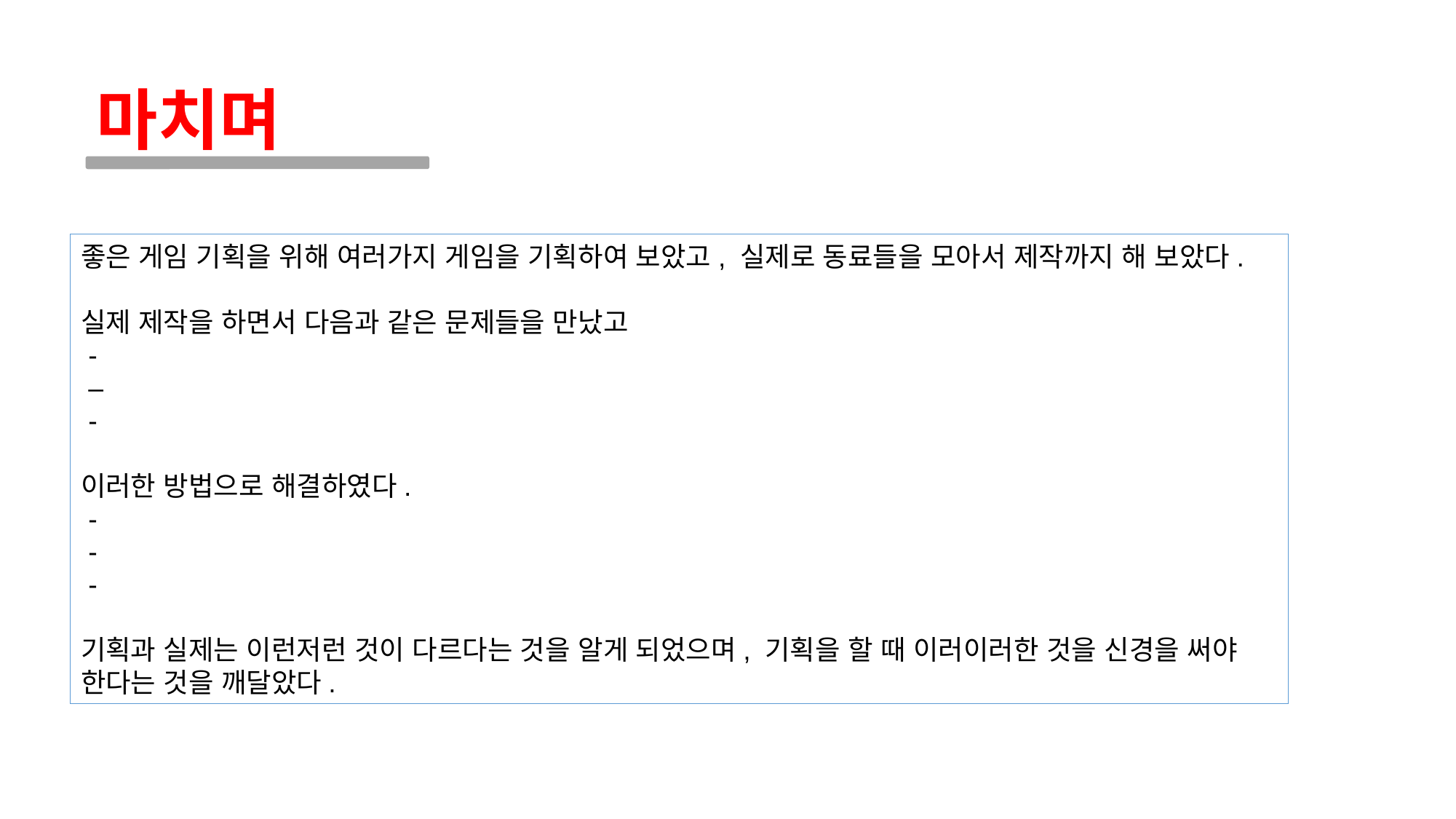

마치며

좋은 게임 기획을 위해 여러가지 게임을 기획하여 보았고, 실제로 동료들을 모아서 제작까지 해 보았다.

실제 제작을 하면서 다음과 같은 문제들을 만났고
 -
 –
 -

이러한 방법으로 해결하였다.
 -
 -
 -

기획과 실제는 이런저런 것이 다르다는 것을 알게 되었으며, 기획을 할 때 이러이러한 것을 신경을 써야 한다는 것을 깨달았다.